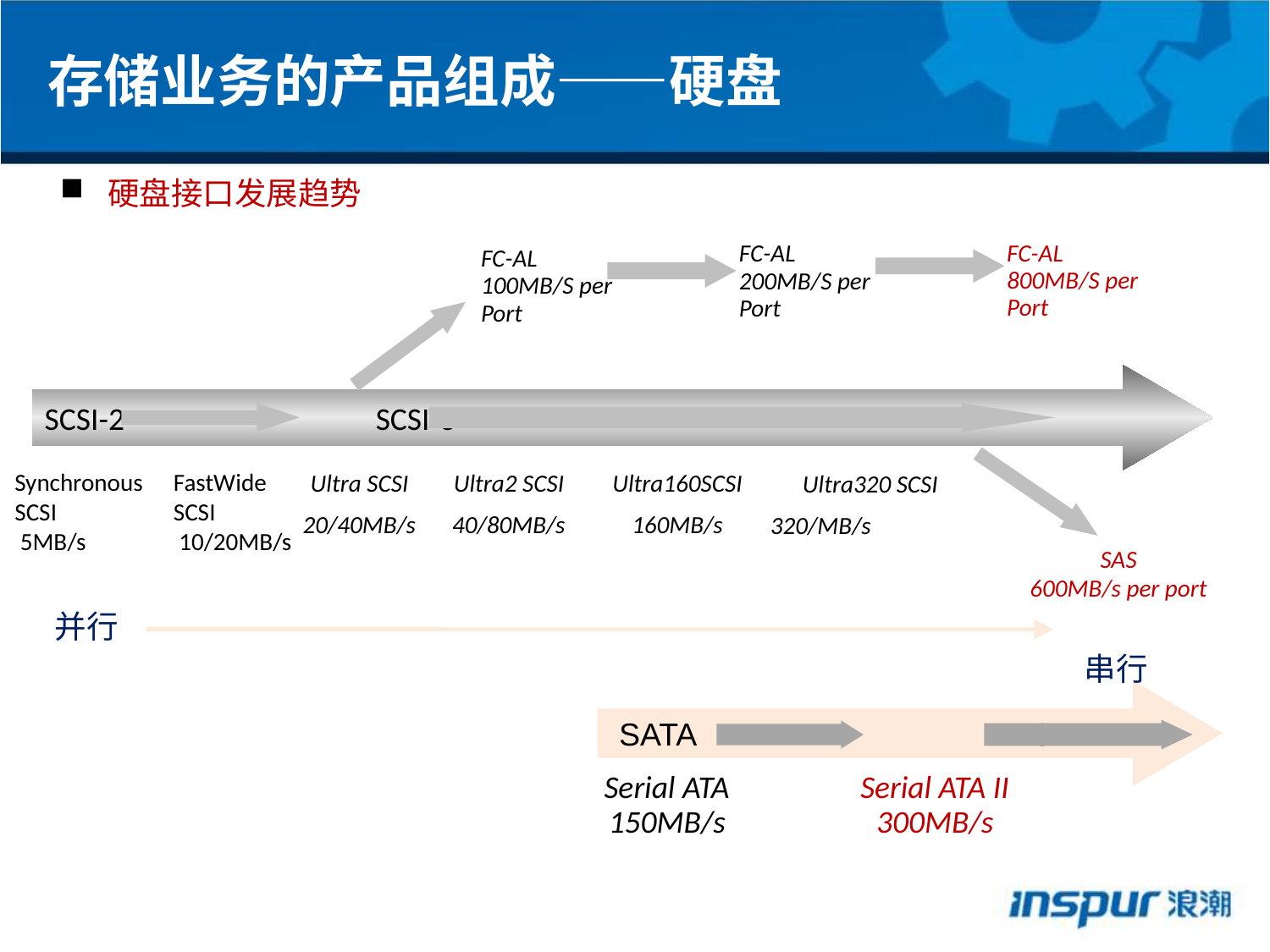

存储业务的产品组成——硬盘
硬盘接口发展趋势
FC-AL
800MB/S per
Port
FC-AL
200MB/S per
Port

FC-AL
100MB/S per
Port

SCSI-2                                   SCSI-3

FastWide       SCSI                         10/20MB/s

Synchronous SCSI                         5MB/s

Ultra SCSI
20/40MB/s

Ultra2 SCSI
40/80MB/s

Ultra160SCSI
160MB/s

Ultra320 SCSI
320/MB/s

SAS
600MB/s per port

并行

串行
 SATA                                      SATA II

Serial ATA
150MB/s

Serial ATA II
300MB/s